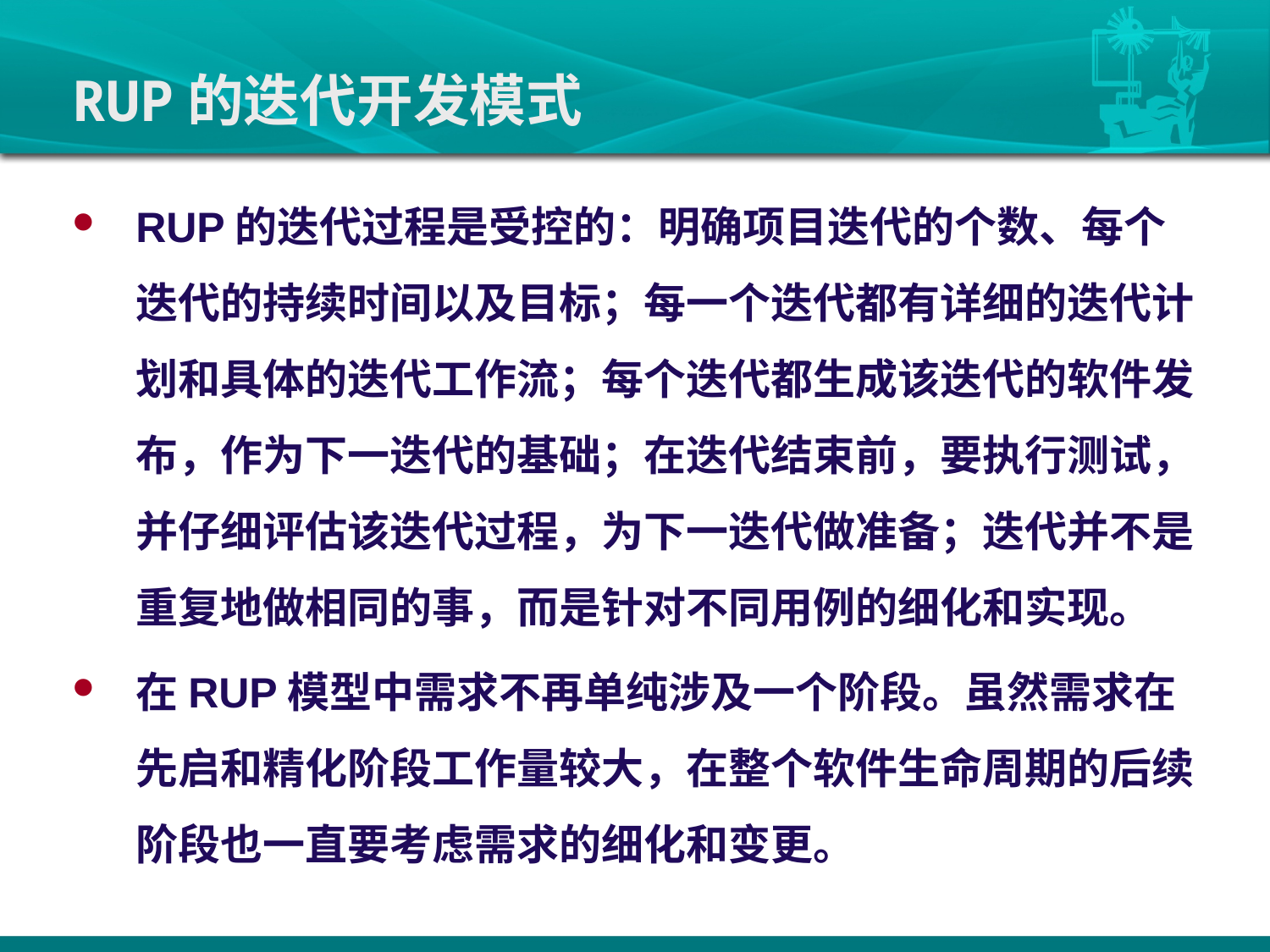

# RUP的迭代开发模式
RUP的迭代过程是受控的：明确项目迭代的个数、每个迭代的持续时间以及目标；每一个迭代都有详细的迭代计划和具体的迭代工作流；每个迭代都生成该迭代的软件发布，作为下一迭代的基础；在迭代结束前，要执行测试，并仔细评估该迭代过程，为下一迭代做准备；迭代并不是重复地做相同的事，而是针对不同用例的细化和实现。
在RUP模型中需求不再单纯涉及一个阶段。虽然需求在先启和精化阶段工作量较大，在整个软件生命周期的后续阶段也一直要考虑需求的细化和变更。